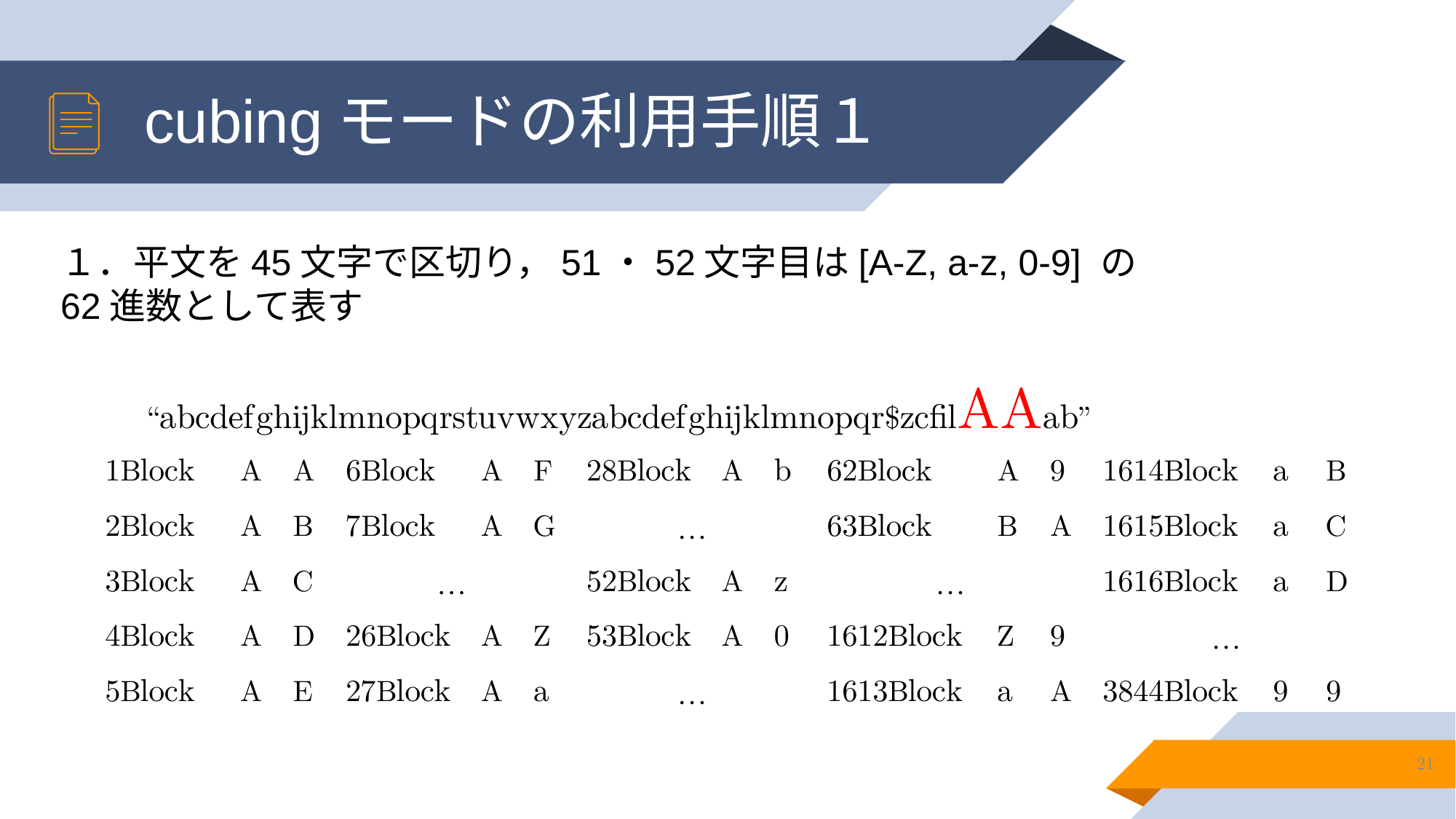

# cubingモードの利用手順１

１．平文を45文字で区切り，51・52文字目は[A-Z, a-z, 0-9] の
62進数として表す
“abcdefghijklmnopqrstuvwxyzabcdefghijklmnopqr$zcfilAAab”
| 1Block | A | A | 6Block | A | F | 28Block | A | b | 62Block | A | 9 | 1614Block | a | B |
| --- | --- | --- | --- | --- | --- | --- | --- | --- | --- | --- | --- | --- | --- | --- |
| 2Block | A | B | 7Block | A | G | … |  |  | 63Block | B | A | 1615Block | a | C |
| 3Block | A | C | … |  |  | 52Block | A | z | … |  |  | 1616Block | a | D |
| 4Block | A | D | 26Block | A | Z | 53Block | A | 0 | 1612Block | Z | 9 | … |  |  |
| 5Block | A | E | 27Block | A | a | … |  |  | 1613Block | a | A | 3844Block | 9 | 9 |
21